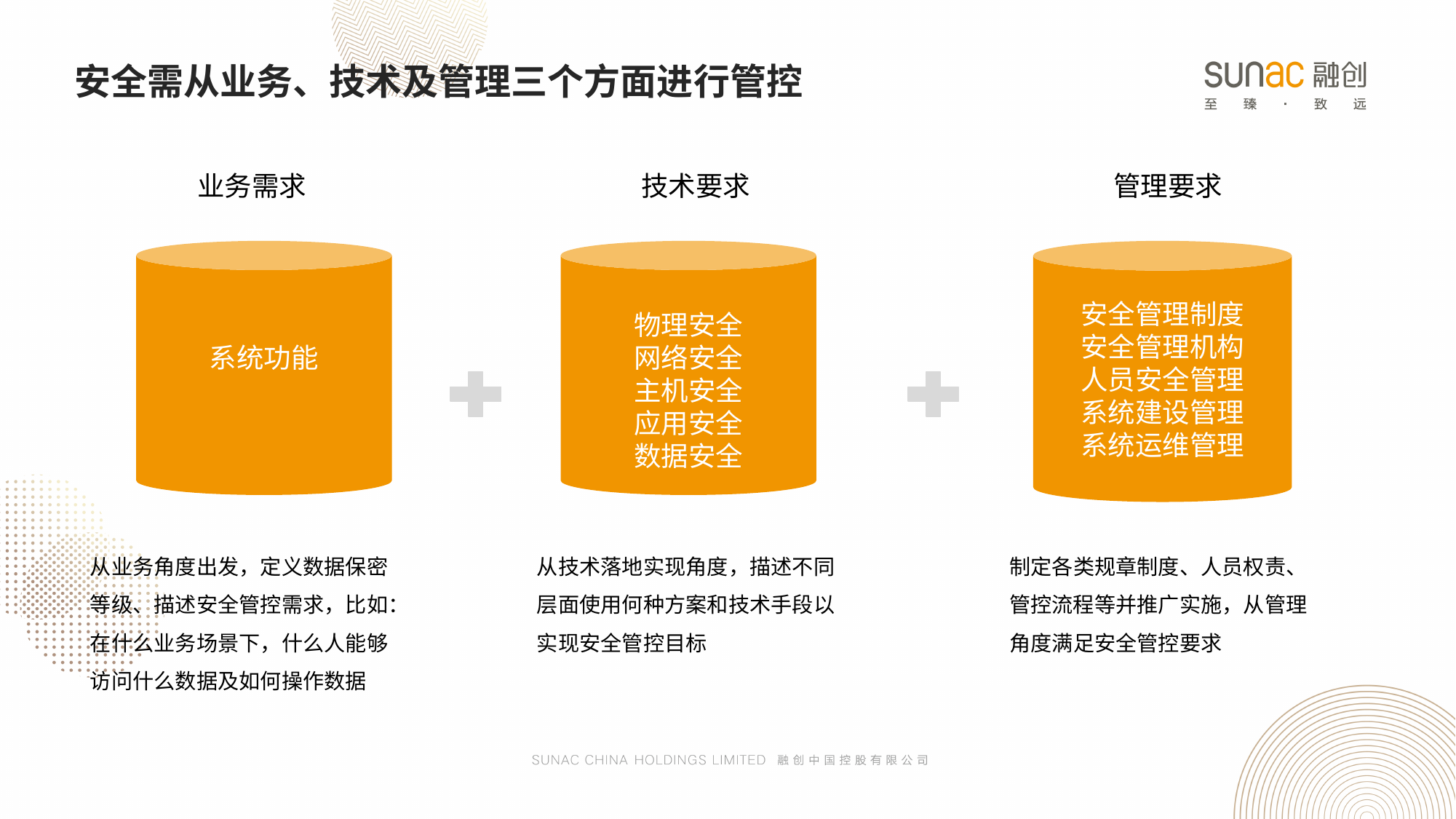

安全需从业务、技术及管理三个方面进行管控
业务需求
技术要求
管理要求

系统功能

物理安全
网络安全
主机安全
应用安全
数据安全

安全管理制度
安全管理机构
人员安全管理
系统建设管理
系统运维管理

从业务角度出发，定义数据保密等级、描述安全管控需求，比如：在什么业务场景下，什么人能够访问什么数据及如何操作数据
从技术落地实现角度，描述不同层面使用何种方案和技术手段以实现安全管控目标
制定各类规章制度、人员权责、管控流程等并推广实施，从管理角度满足安全管控要求